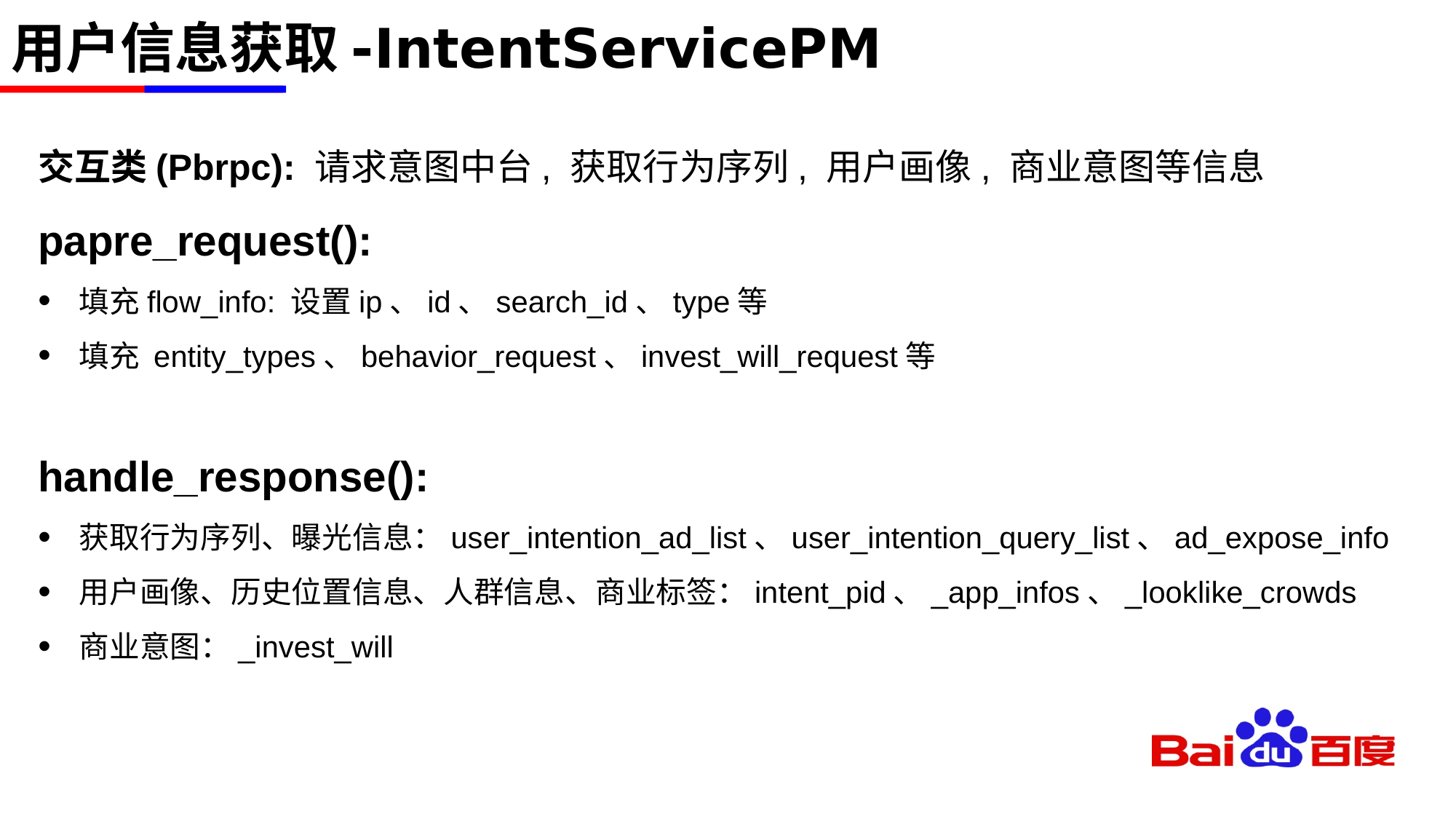

# 用户信息获取-IntentServicePM
交互类(Pbrpc): 请求意图中台, 获取行为序列, 用户画像, 商业意图等信息
papre_request():
填充flow_info: 设置ip、id、search_id、type等
填充 entity_types、behavior_request、invest_will_request等

handle_response():
获取行为序列、曝光信息：user_intention_ad_list、user_intention_query_list、ad_expose_info
用户画像、历史位置信息、人群信息、商业标签：intent_pid、_app_infos、_looklike_crowds
商业意图：_invest_will